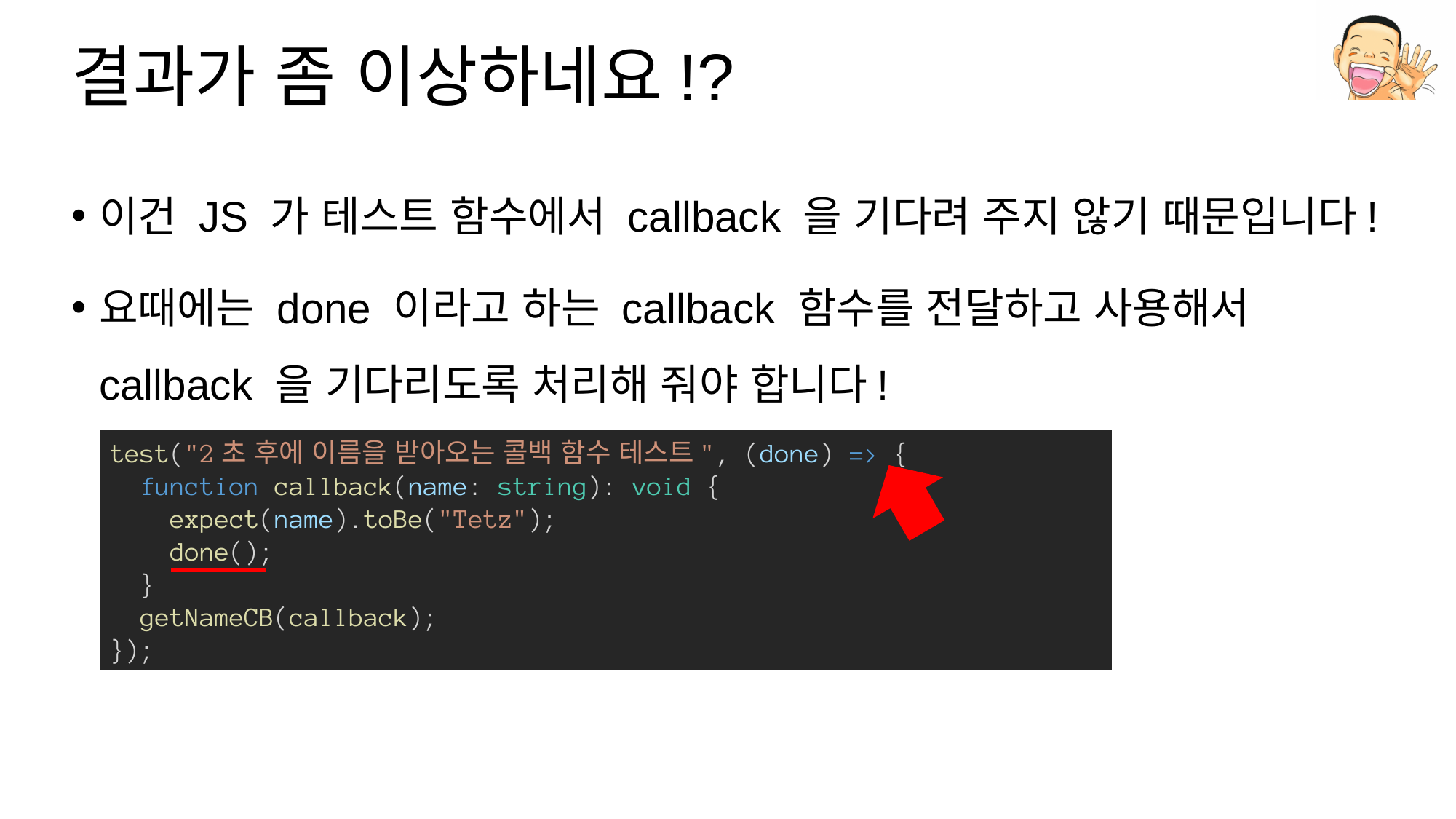

# 결과가 좀 이상하네요!?
이건 JS 가 테스트 함수에서 callback 을 기다려 주지 않기 때문입니다!
요때에는 done 이라고 하는 callback 함수를 전달하고 사용해서 callback 을 기다리도록 처리해 줘야 합니다!
test("2초 후에 이름을 받아오는 콜백 함수 테스트", (done) => {
  function callback(name: string): void {
    expect(name).toBe("Tetz");
    done();
  }
  getNameCB(callback);
});